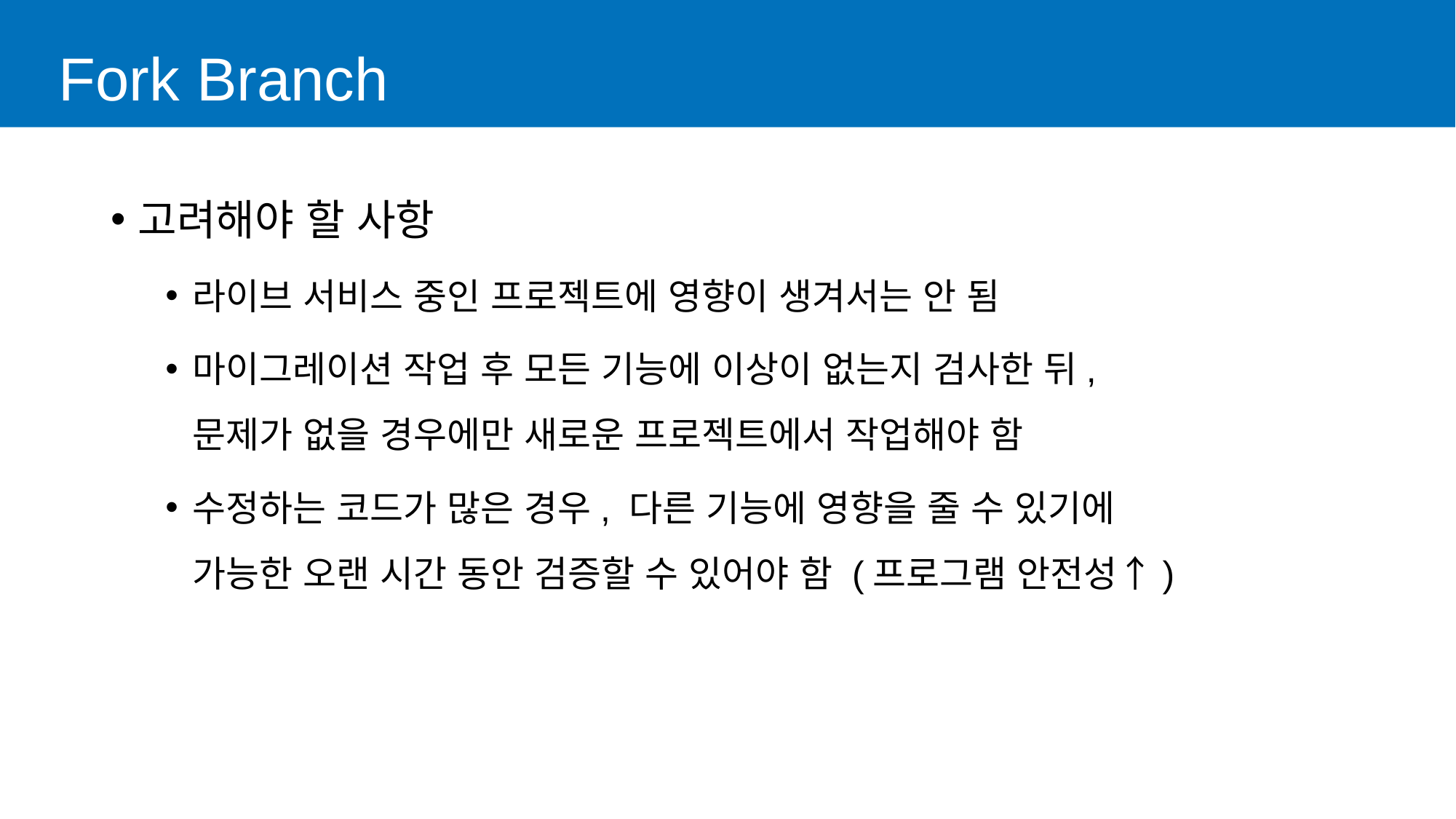

# Fork Branch
고려해야 할 사항
라이브 서비스 중인 프로젝트에 영향이 생겨서는 안 됨
마이그레이션 작업 후 모든 기능에 이상이 없는지 검사한 뒤,
문제가 없을 경우에만 새로운 프로젝트에서 작업해야 함
수정하는 코드가 많은 경우, 다른 기능에 영향을 줄 수 있기에
가능한 오랜 시간 동안 검증할 수 있어야 함 (프로그램 안전성↑)